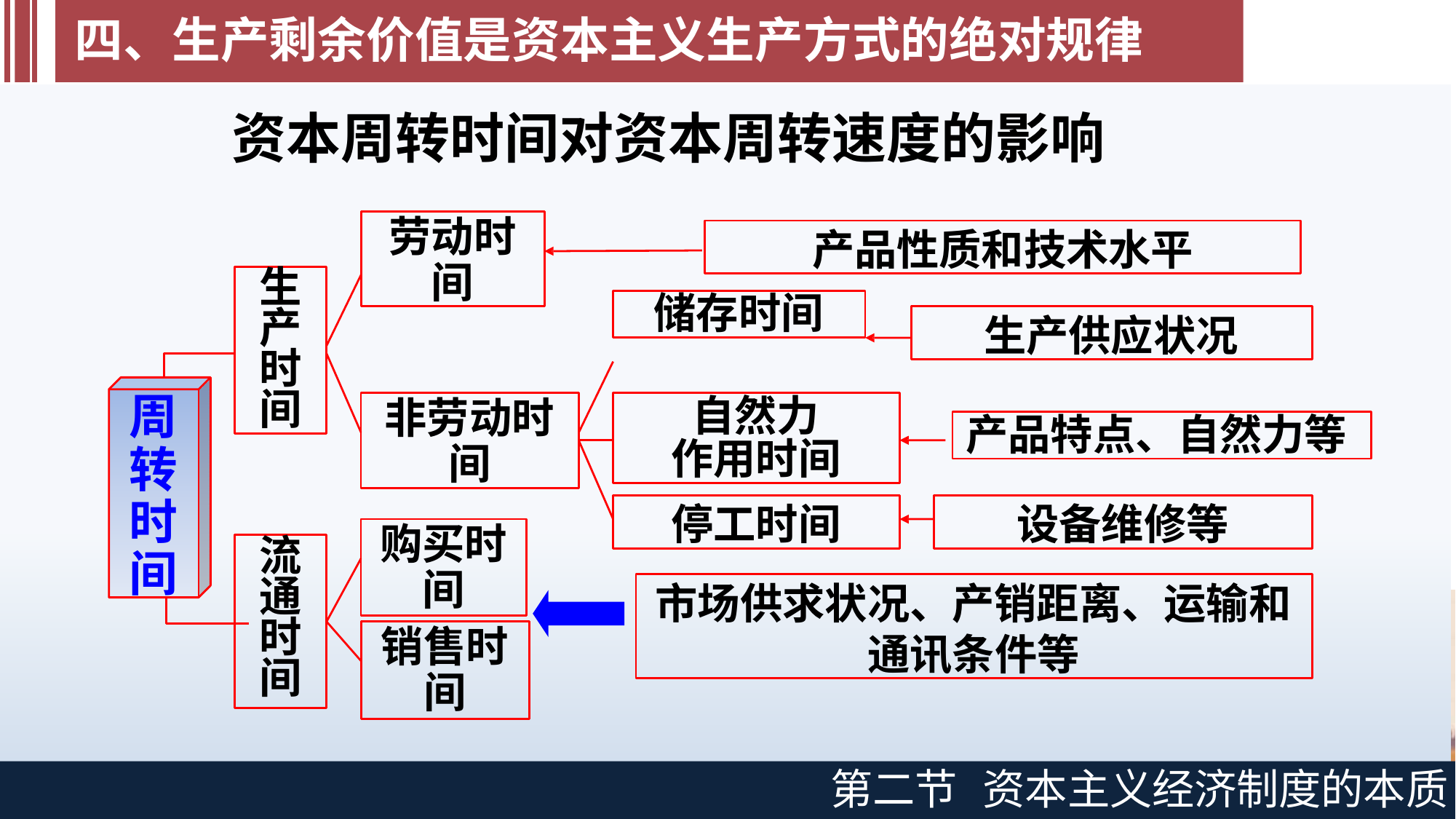

四、生产剩余价值是资本主义生产方式的绝对规律

# 资本周转时间对资本周转速度的影响
劳动时 间
产品性质和技术水平

生 产 时 间

储存时间
生产供应状况

周

非劳动时 间
自然力 作用时间
产品特点、自然力等

转 时

停工时间
设备维修等

购买时 间

流 通 时 间

间

市场供求状况、产销距离、运输和 通讯条件等

销售时 间

第二节
资本主义经济制度的本质